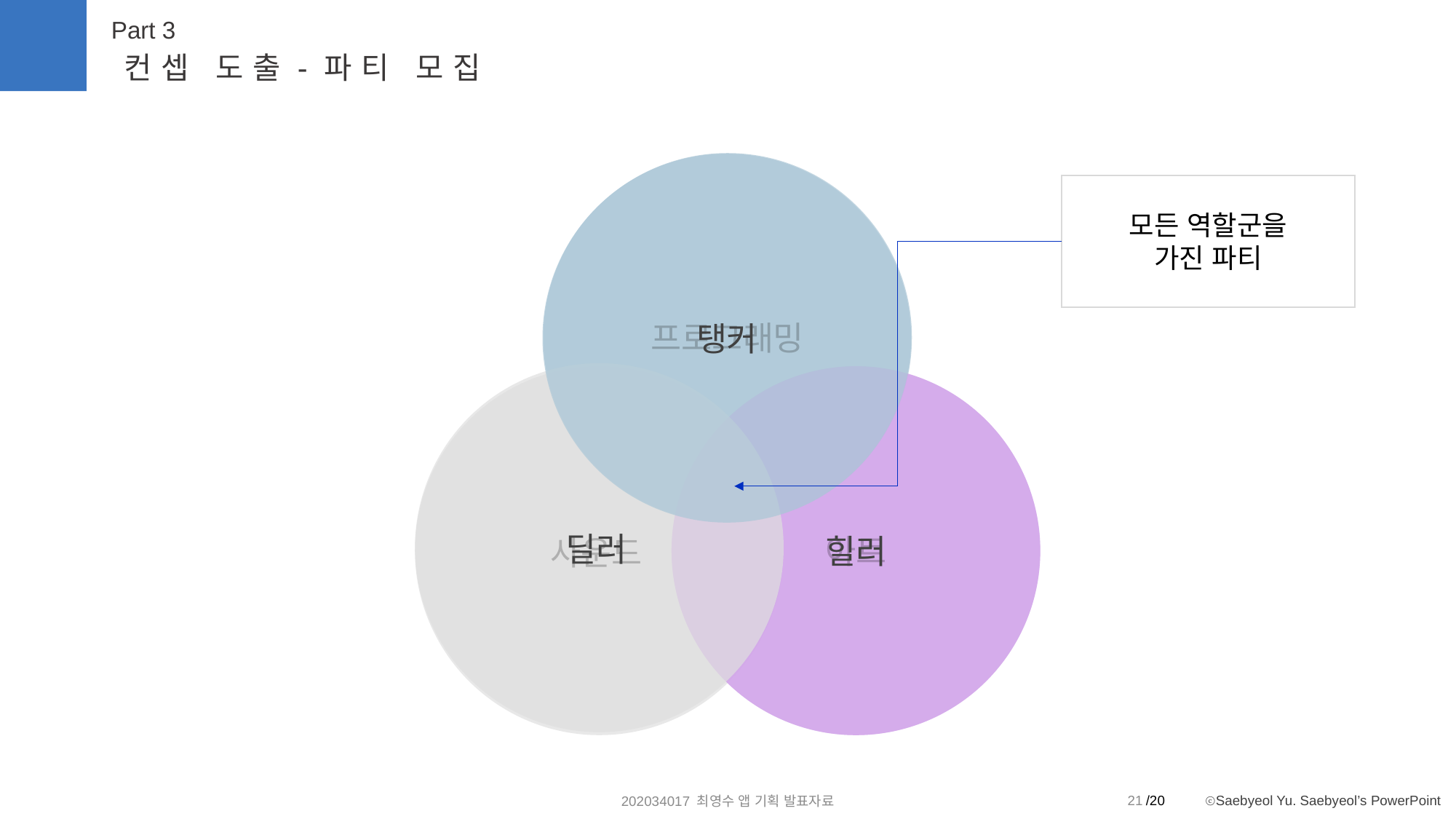

Part 3
컨셉 도출-파티 모집

프로그래밍

탱커
모든 역할군을
가진 파티

딜러

사운드

아트

힐러
21
202034017 최영수 앱 기획 발표자료